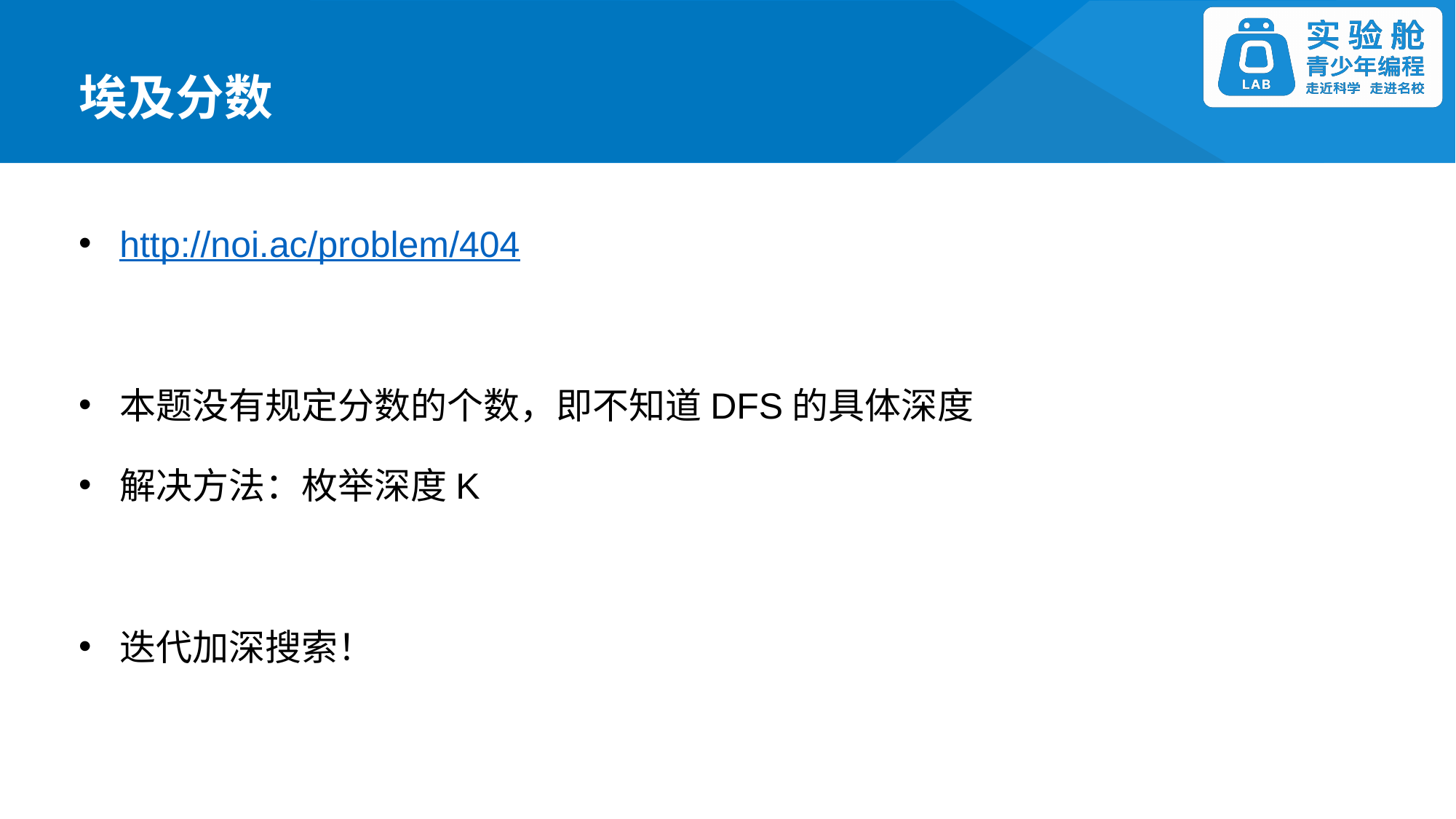

埃及分数
http://noi.ac/problem/404

本题没有规定分数的个数，即不知道DFS的具体深度
解决方法：枚举深度K

迭代加深搜索！